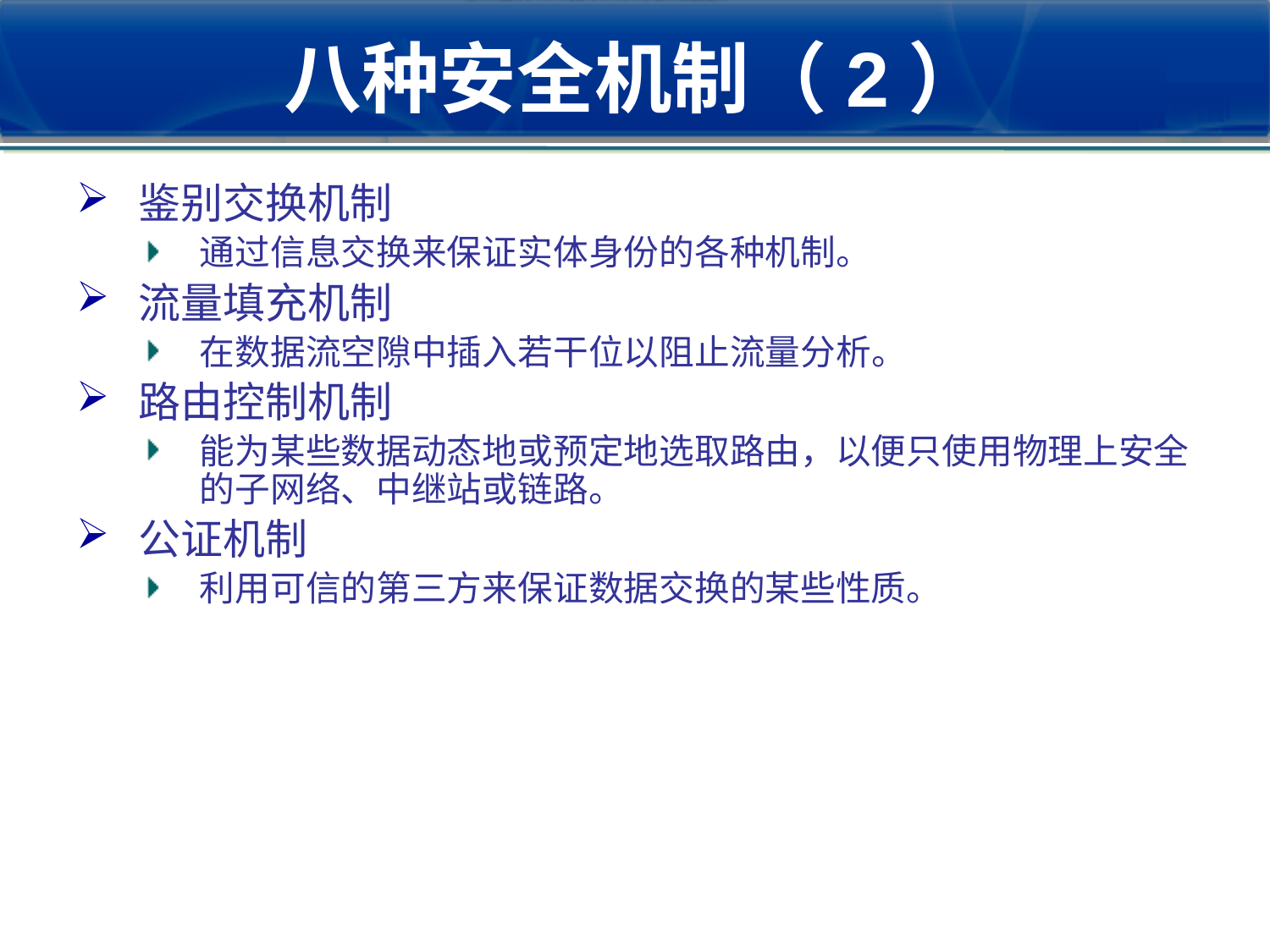

# 八种安全机制（2）
鉴别交换机制
通过信息交换来保证实体身份的各种机制。
流量填充机制
在数据流空隙中插入若干位以阻止流量分析。
路由控制机制
能为某些数据动态地或预定地选取路由，以便只使用物理上安全的子网络、中继站或链路。
公证机制
利用可信的第三方来保证数据交换的某些性质。